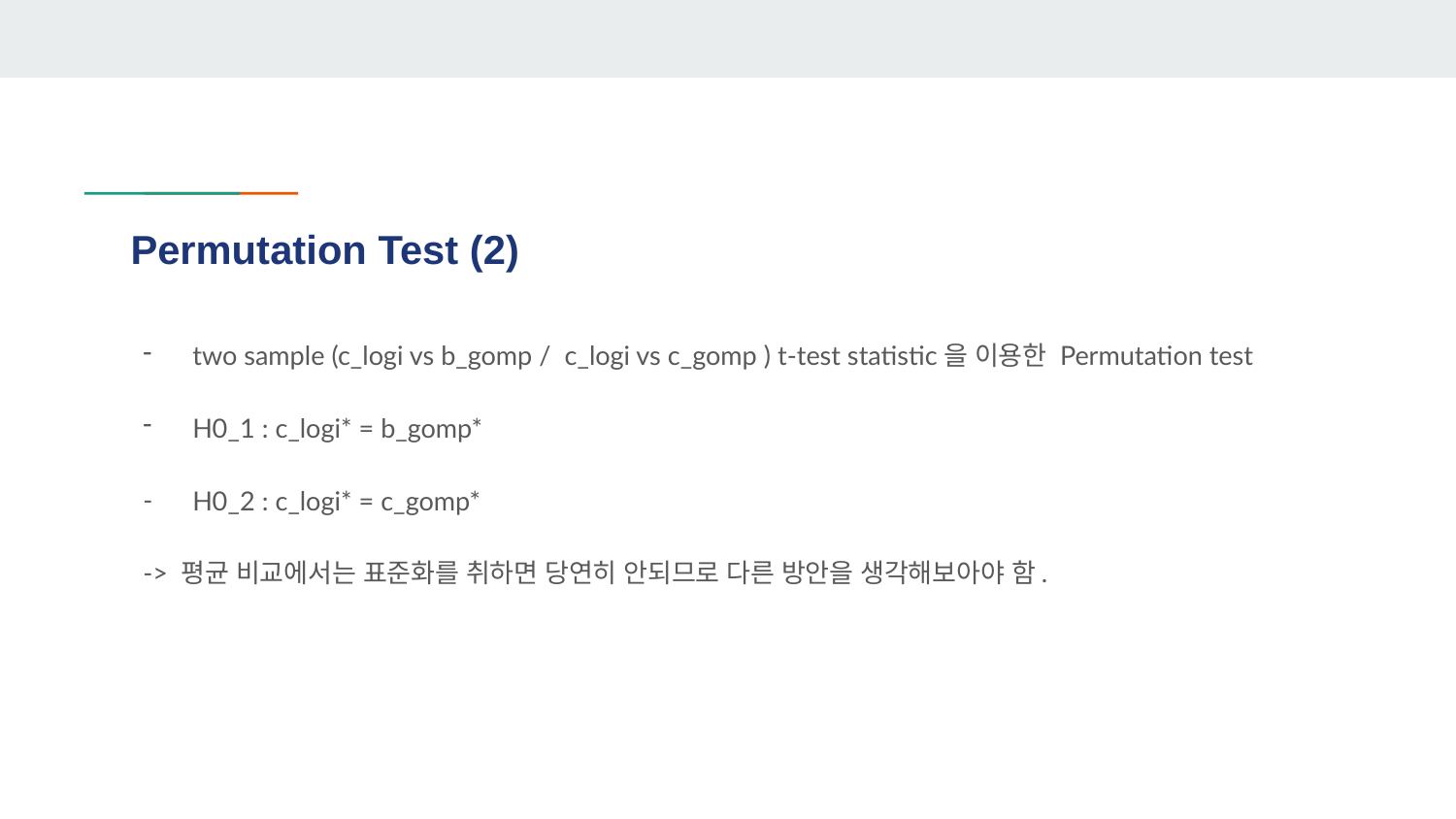

# Permutation Test (2)
two sample (c_logi vs b_gomp /  c_logi vs c_gomp ) t-test statistic을 이용한 Permutation test

H0_1 : c_logi* = b_gomp*

H0_2 : c_logi* = c_gomp*

-> 평균 비교에서는 표준화를 취하면 당연히 안되므로 다른 방안을 생각해보아야 함.